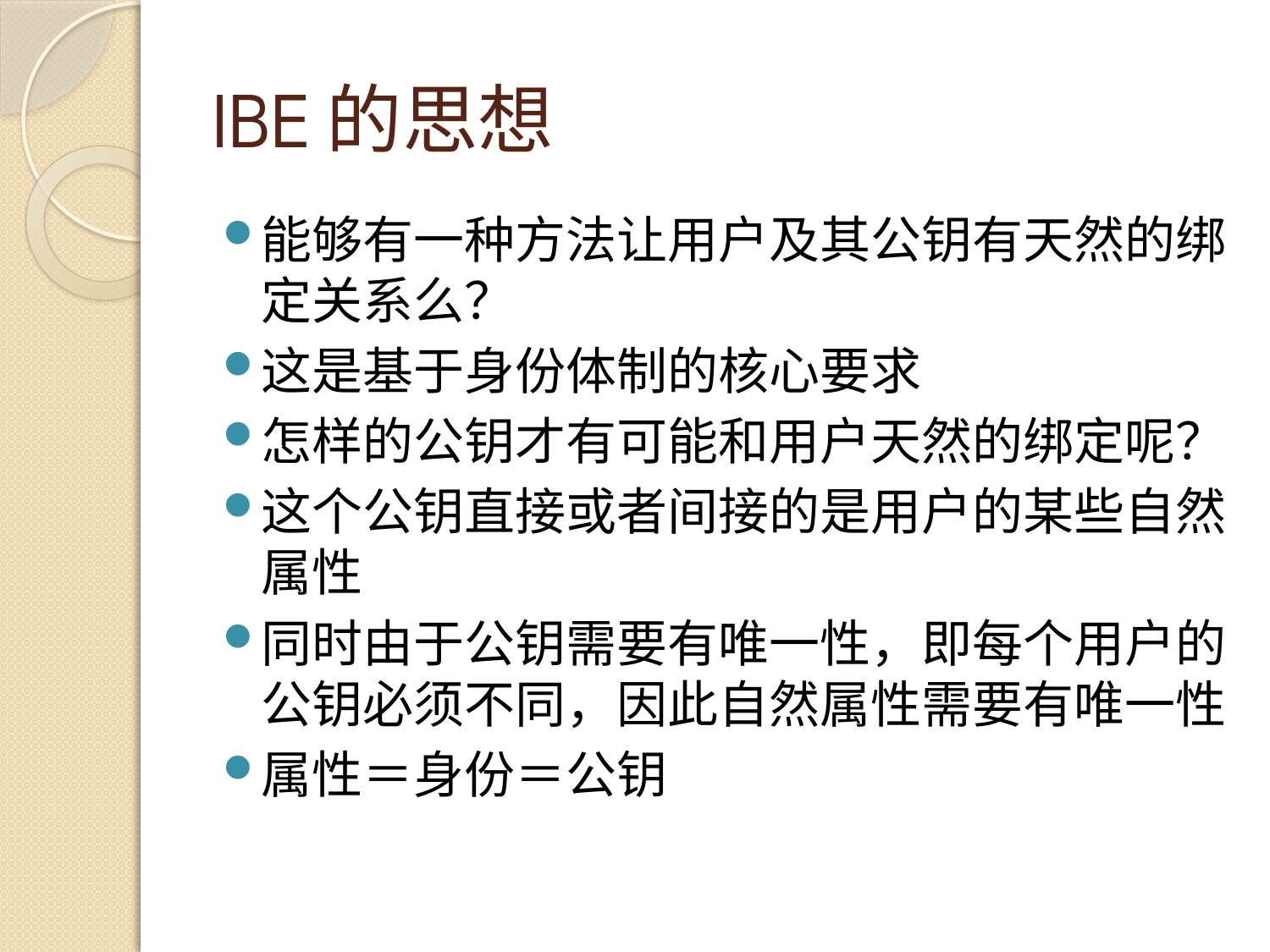

# IBE的思想
能够有一种方法让用户及其公钥有天然的绑定关系么？
这是基于身份体制的核心要求
怎样的公钥才有可能和用户天然的绑定呢？
这个公钥直接或者间接的是用户的某些自然属性
同时由于公钥需要有唯一性，即每个用户的公钥必须不同，因此自然属性需要有唯一性
属性＝身份＝公钥